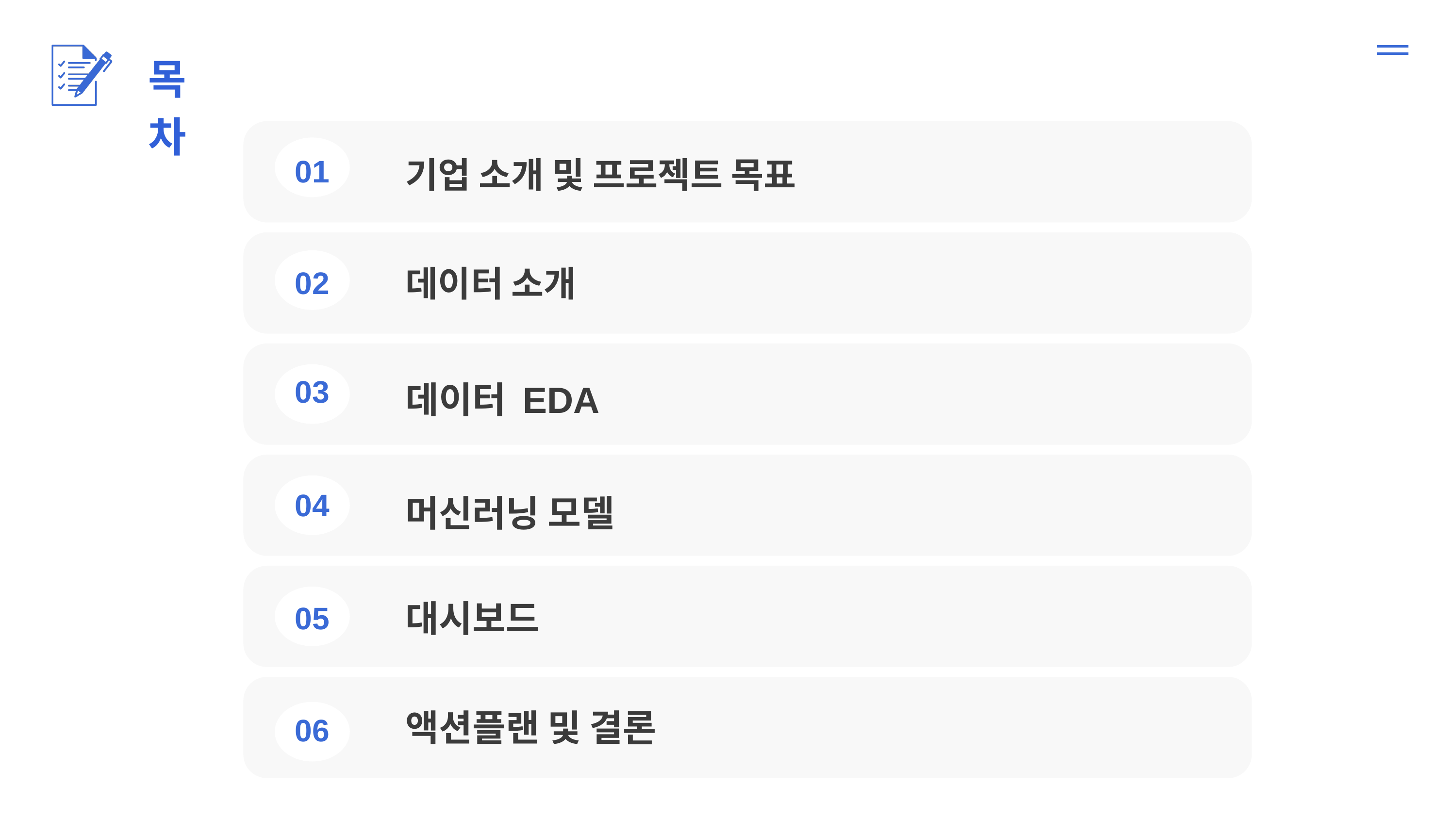

목차

01
기업 소개 및 프로젝트 목표

데이터 소개
02

03
데이터 EDA

04
머신러닝 모델

대시보드
05

02
액션플랜 및 결론

06